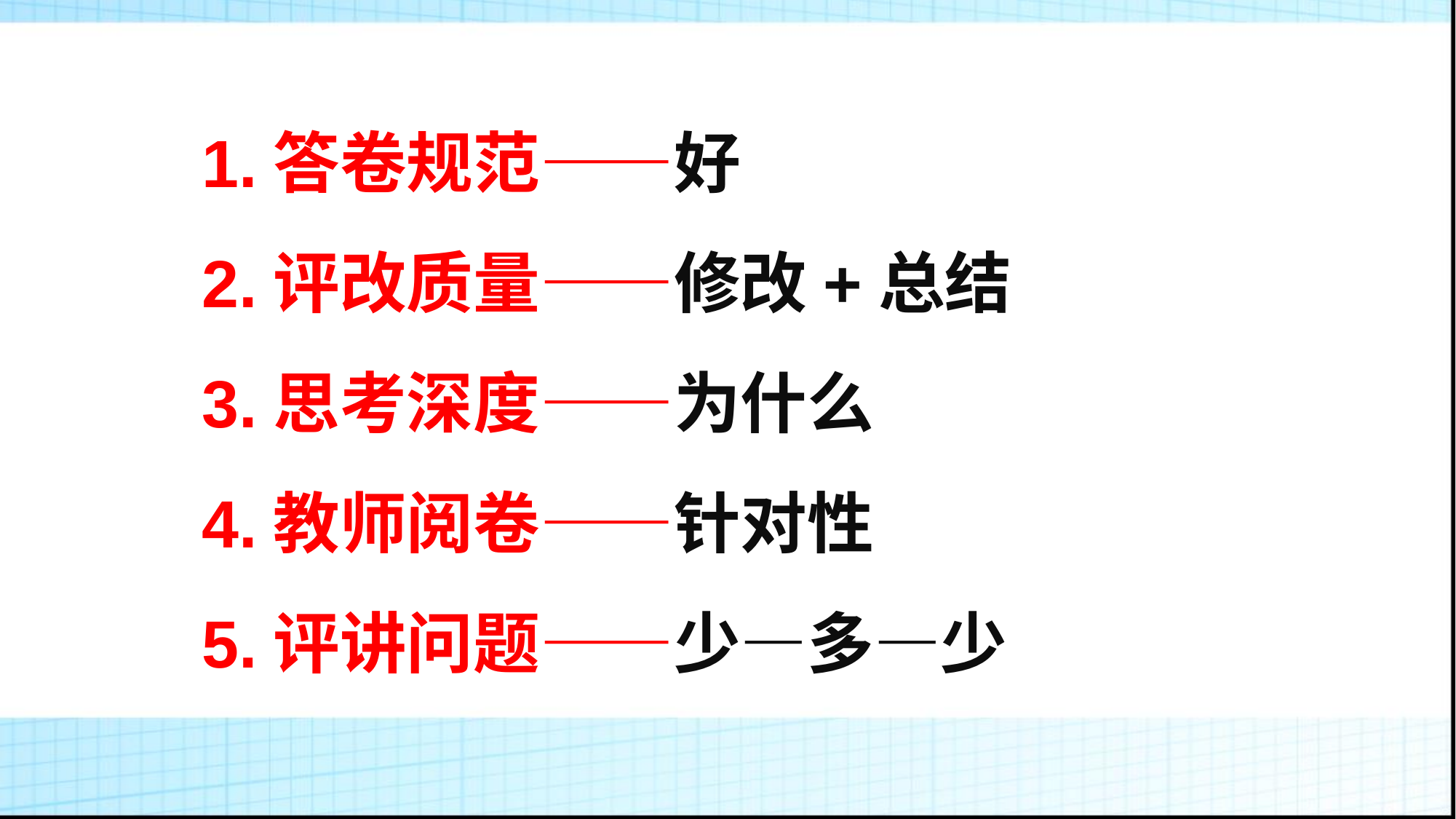

1.答卷规范——好
2.评改质量——修改+总结
3.思考深度——为什么
4.教师阅卷——针对性
5.评讲问题——少—多—少